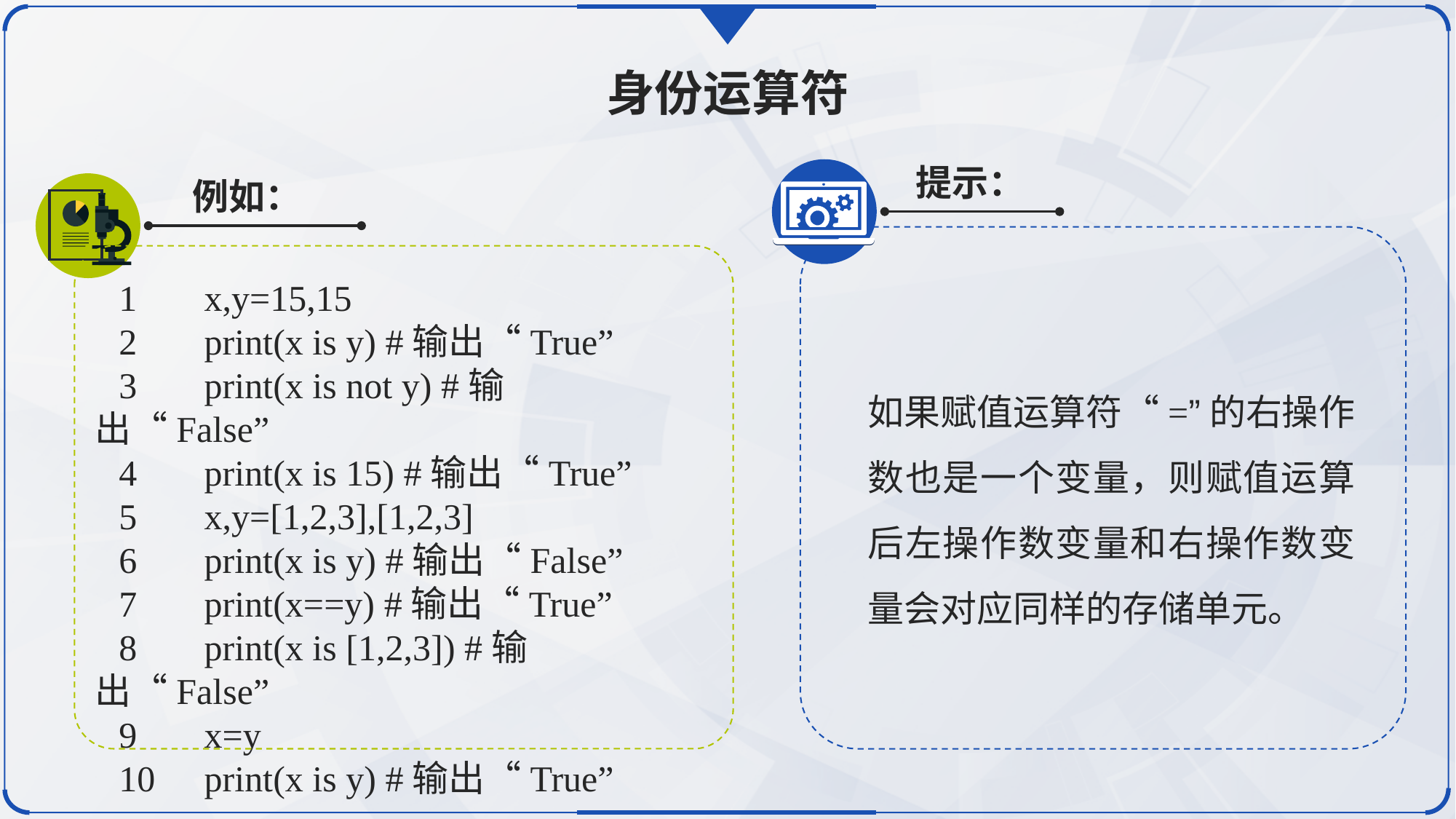

身份运算符
提示：

例如：

1 	x,y=15,15
2	print(x is y) #输出“True”
3	print(x is not y) #输出“False”
4	print(x is 15) #输出“True”
5	x,y=[1,2,3],[1,2,3]
6	print(x is y) #输出“False”
7	print(x==y) #输出“True”
8	print(x is [1,2,3]) #输出“False”
9	x=y
10	print(x is y) #输出“True”
如果赋值运算符“=”的右操作数也是一个变量，则赋值运算后左操作数变量和右操作数变量会对应同样的存储单元。